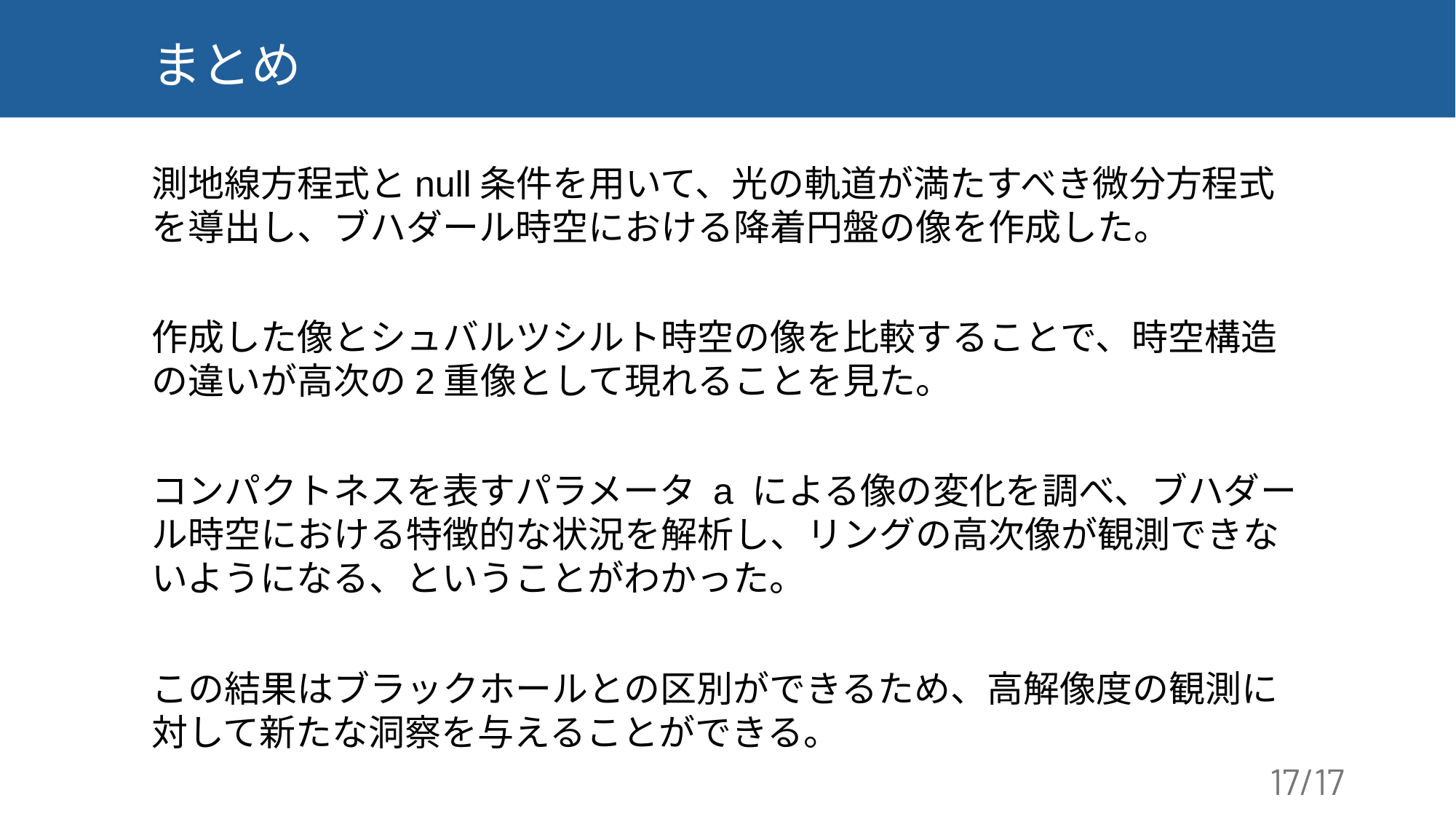

# まとめ
測地線方程式とnull条件を用いて、光の軌道が満たすべき微分方程式を導出し、ブハダール時空における降着円盤の像を作成した。

作成した像とシュバルツシルト時空の像を比較することで、時空構造の違いが高次の2重像として現れることを見た。

コンパクトネスを表すパラメータ a による像の変化を調べ、ブハダール時空における特徴的な状況を解析し、リングの高次像が観測できないようになる、ということがわかった。

この結果はブラックホールとの区別ができるため、高解像度の観測に対して新たな洞察を与えることができる。
17/17